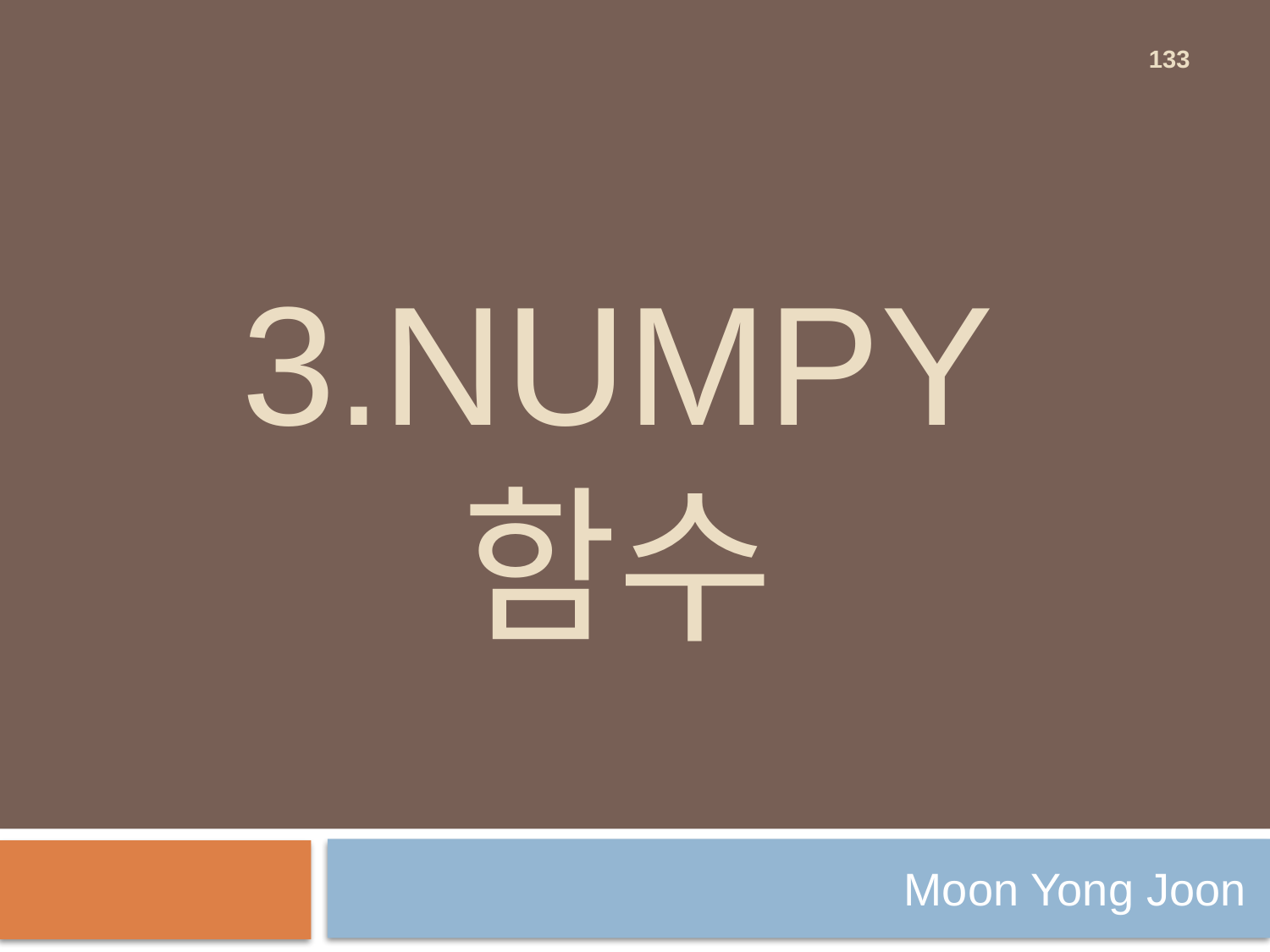

133
# 3.Numpy 함수
Moon Yong Joon